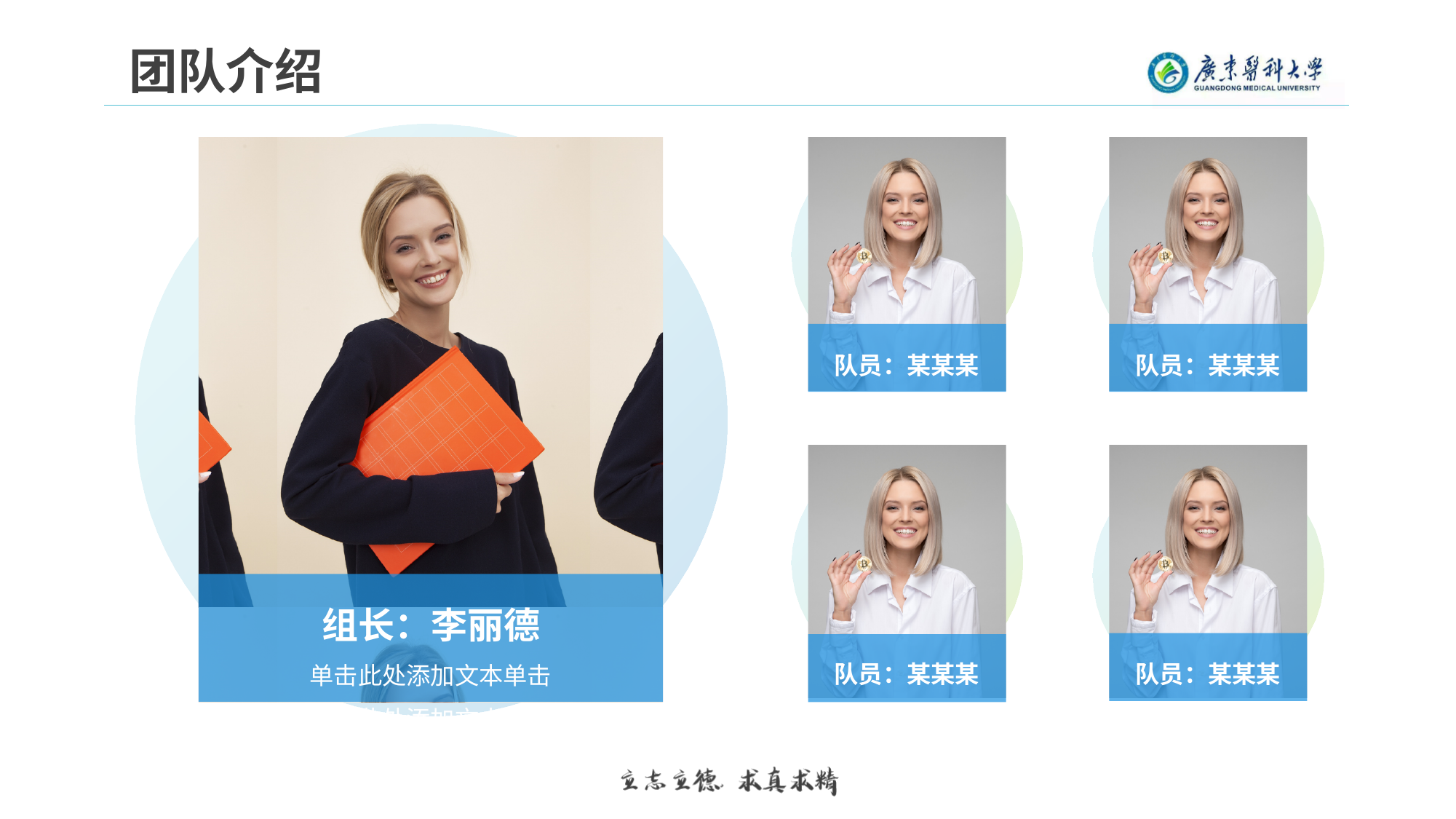

团队介绍

队员：某某某
队员：某某某

组长：李丽德
单击此处添加文本单击此处添加文本

队员：某某某
队员：某某某